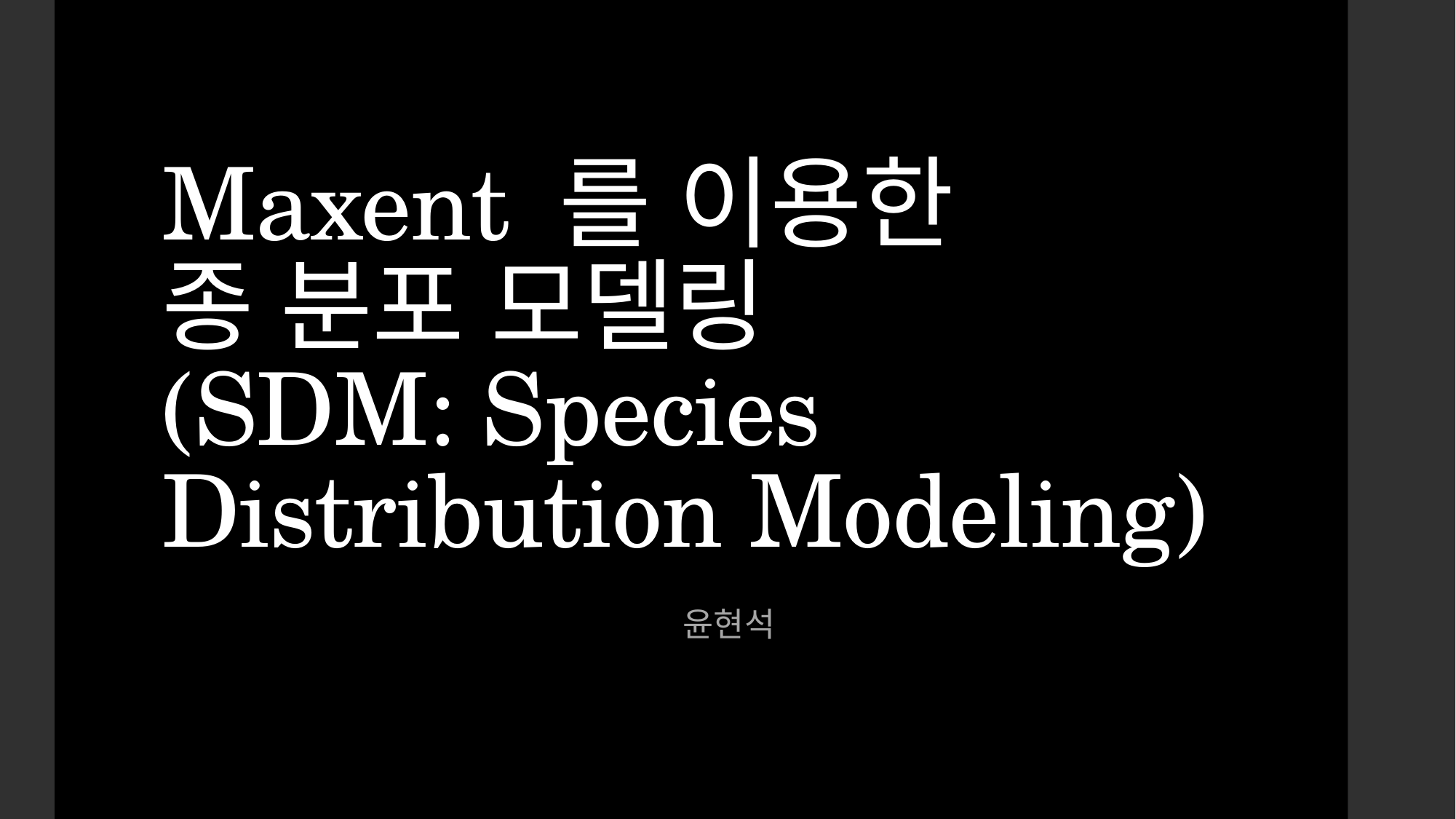

# Maxent 를 이용한 종 분포 모델링 (SDM: Species Distribution Modeling)
윤현석